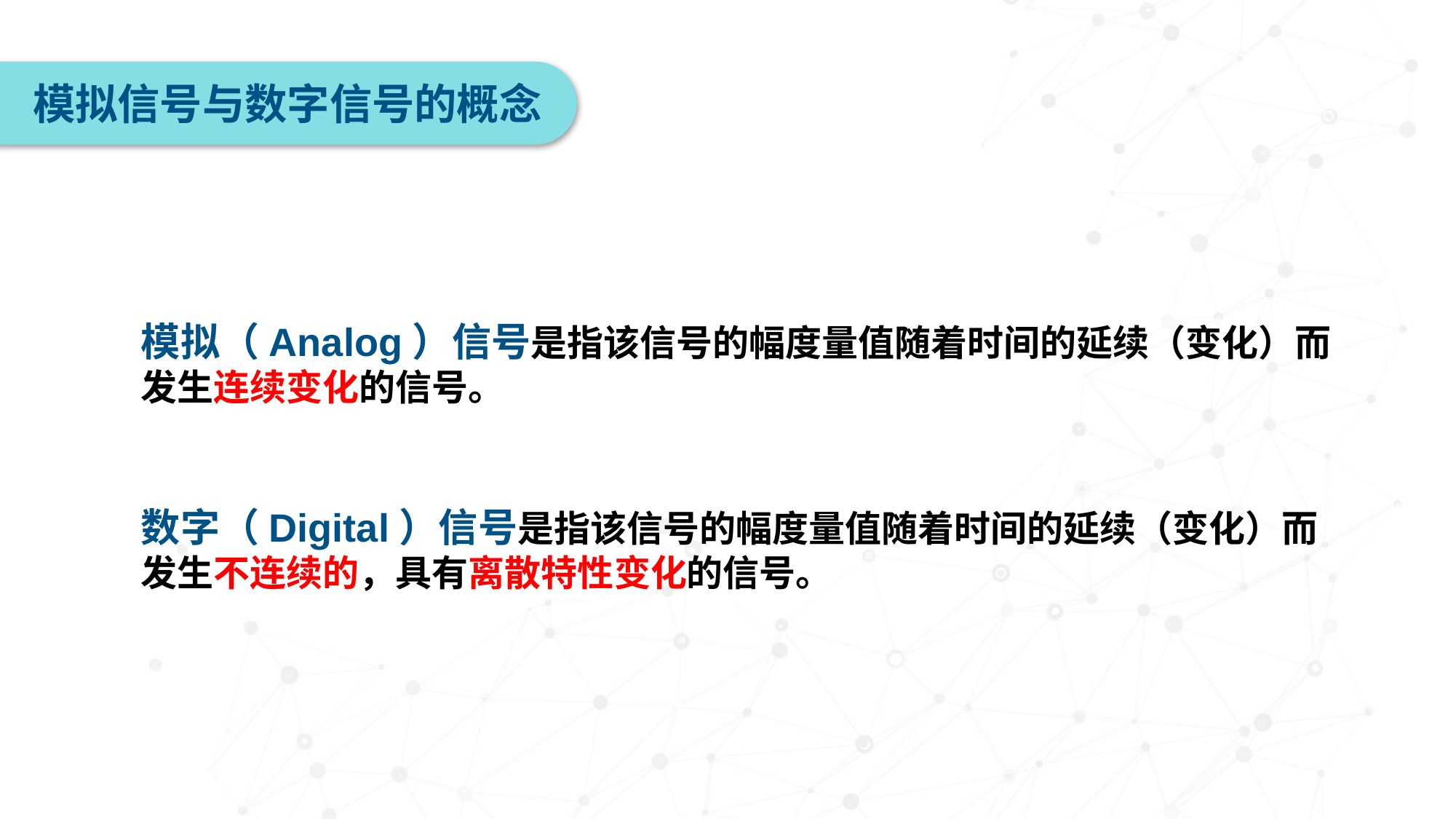

模拟信号与数字信号的概念
模拟（Analog）信号是指该信号的幅度量值随着时间的延续（变化）而发生连续变化的信号。
数字（Digital）信号是指该信号的幅度量值随着时间的延续（变化）而发生不连续的，具有离散特性变化的信号。
9